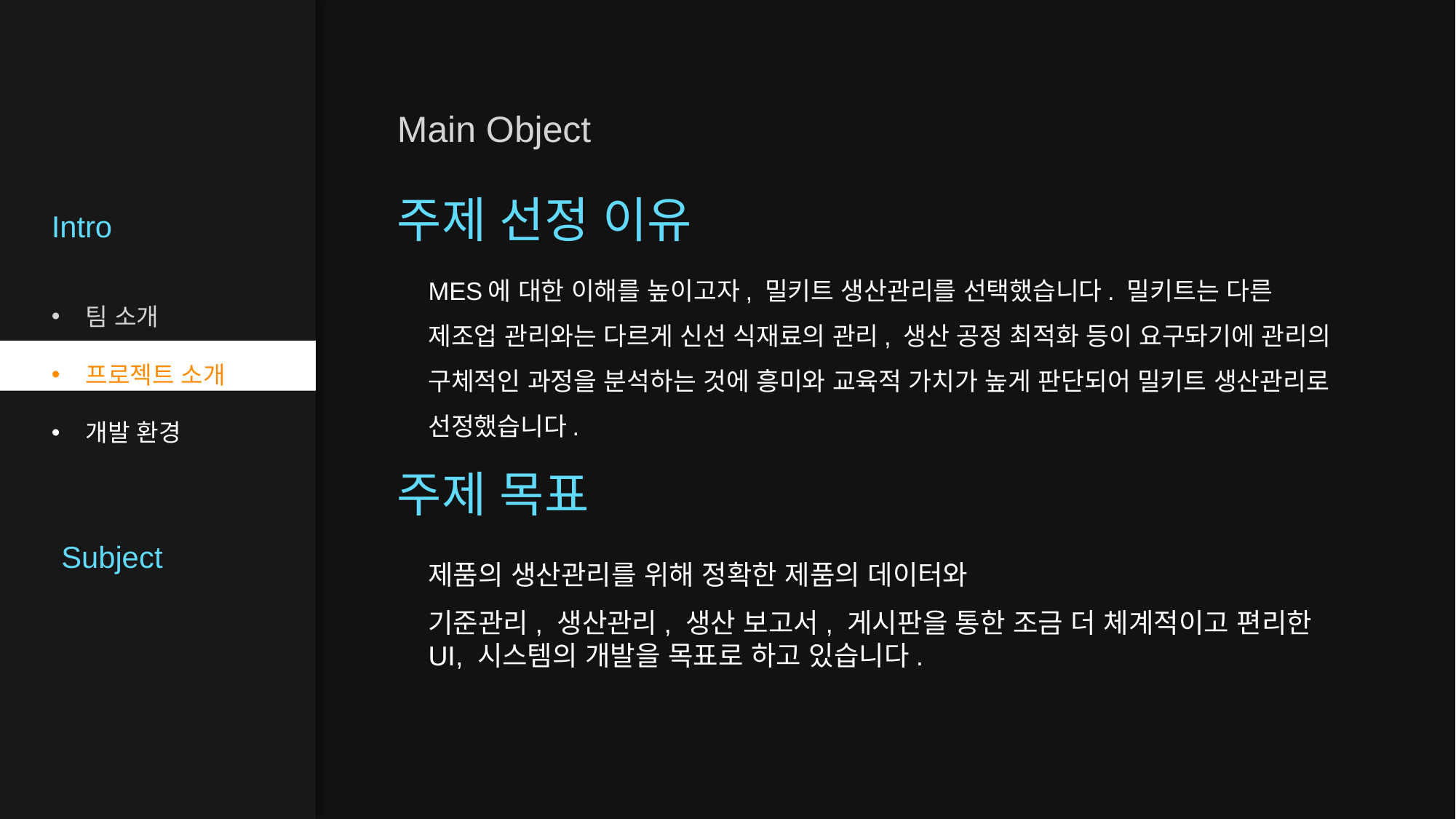

Main Object
Intro
주제 선정 이유
팀 소개
프로젝트 소개
개발 환경
MES에 대한 이해를 높이고자, 밀키트 생산관리를 선택했습니다. 밀키트는 다른 제조업 관리와는 다르게 신선 식재료의 관리, 생산 공정 최적화 등이 요구돠기에 관리의 구체적인 과정을 분석하는 것에 흥미와 교육적 가치가 높게 판단되어 밀키트 생산관리로 선정했습니다.

주제 목표
Subject
제품의 생산관리를 위해 정확한 제품의 데이터와
기준관리, 생산관리, 생산 보고서, 게시판을 통한 조금 더 체계적이고 편리한 UI, 시스템의 개발을 목표로 하고 있습니다.